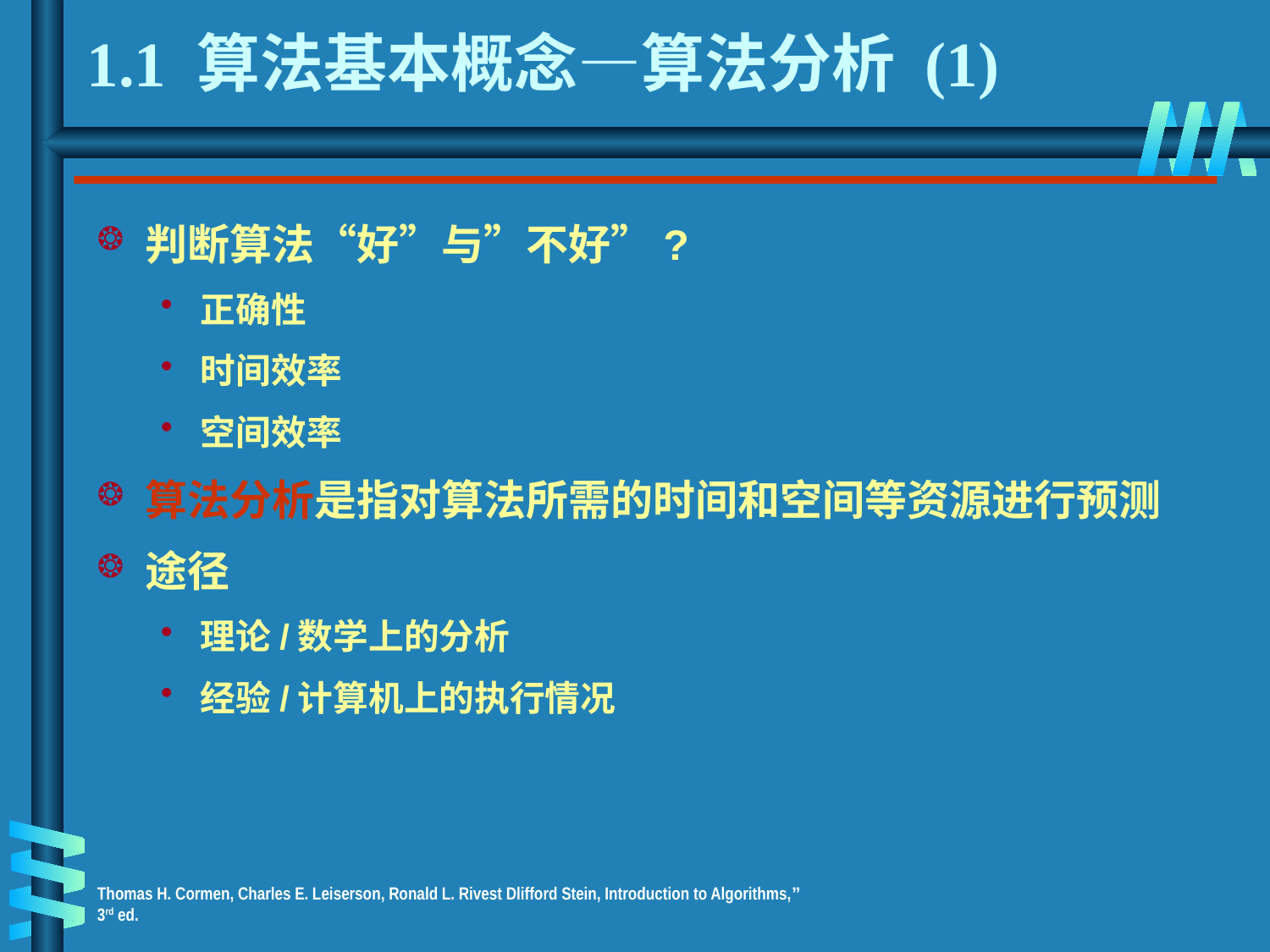

# 1.1 算法基本概念—算法分析 (1)
判断算法“好”与”不好”?
正确性
时间效率
空间效率
算法分析是指对算法所需的时间和空间等资源进行预测
途径
理论/数学上的分析
经验/计算机上的执行情况